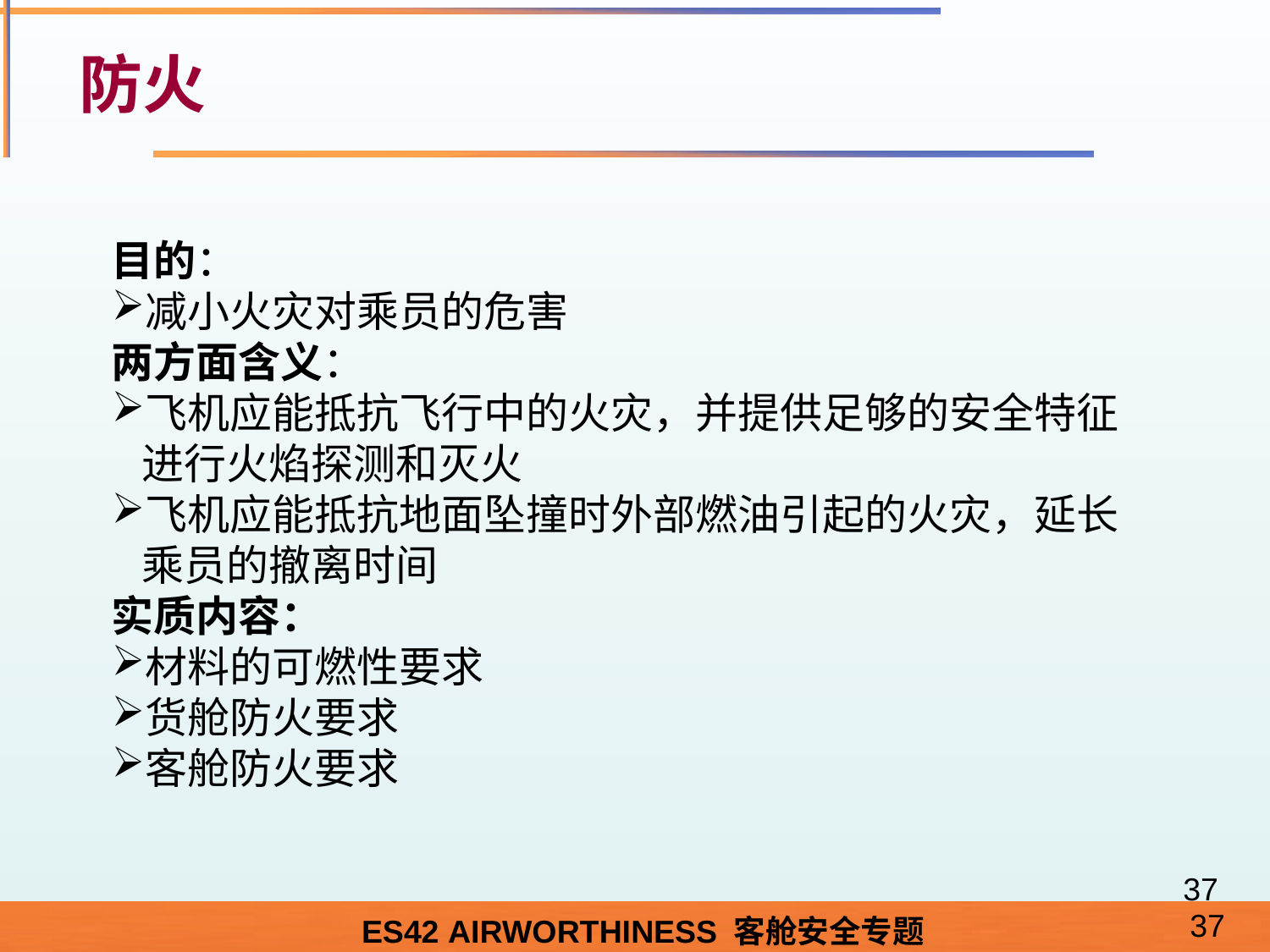

# 防火
目的：
减小火灾对乘员的危害
两方面含义：
飞机应能抵抗飞行中的火灾，并提供足够的安全特征进行火焰探测和灭火
飞机应能抵抗地面坠撞时外部燃油引起的火灾，延长乘员的撤离时间
实质内容：
材料的可燃性要求
货舱防火要求
客舱防火要求

37